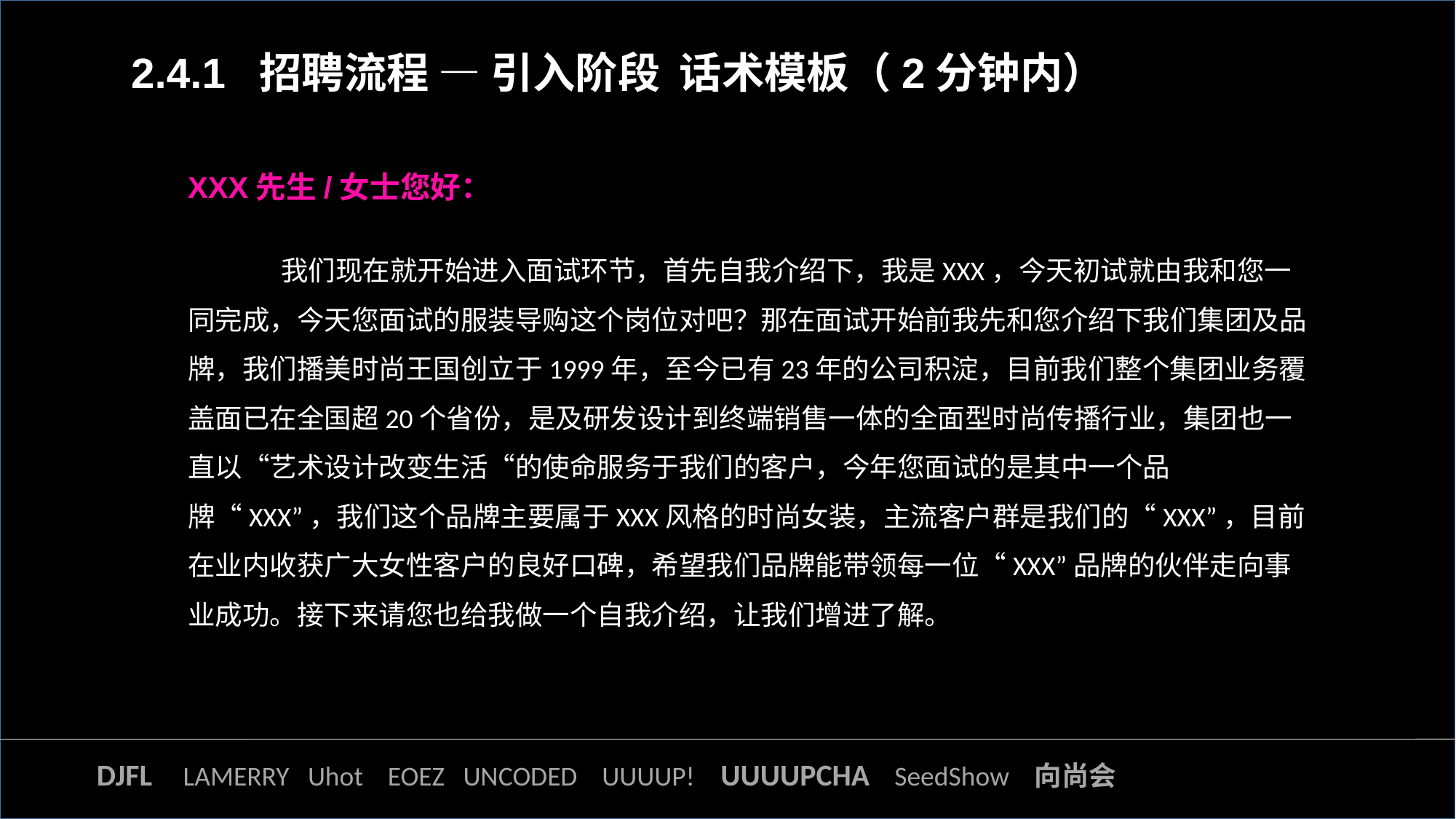

2.4.1  招聘流程 — 引入阶段  话术模板（2分钟内）

XXX先生/女士您好：

              我们现在就开始进入面试环节，首先自我介绍下，我是XXX，今天初试就由我和您一同完成，今天您面试的服装导购这个岗位对吧？那在面试开始前我先和您介绍下我们集团及品牌，我们播美时尚王国创立于1999年，至今已有23年的公司积淀，目前我们整个集团业务覆盖面已在全国超20个省份，是及研发设计到终端销售一体的全面型时尚传播行业，集团也一直以“艺术设计改变生活“的使命服务于我们的客户，今年您面试的是其中一个品牌“XXX”，我们这个品牌主要属于XXX风格的时尚女装，主流客户群是我们的“XXX”，目前在业内收获广大女性客户的良好口碑，希望我们品牌能带领每一位“XXX”品牌的伙伴走向事业成功。接下来请您也给我做一个自我介绍，让我们增进了解。
DJFL     LAMERRY   Uhot    EOEZ   UNCODED    UUUUP!    UUUUPCHA    SeedShow   向尚会